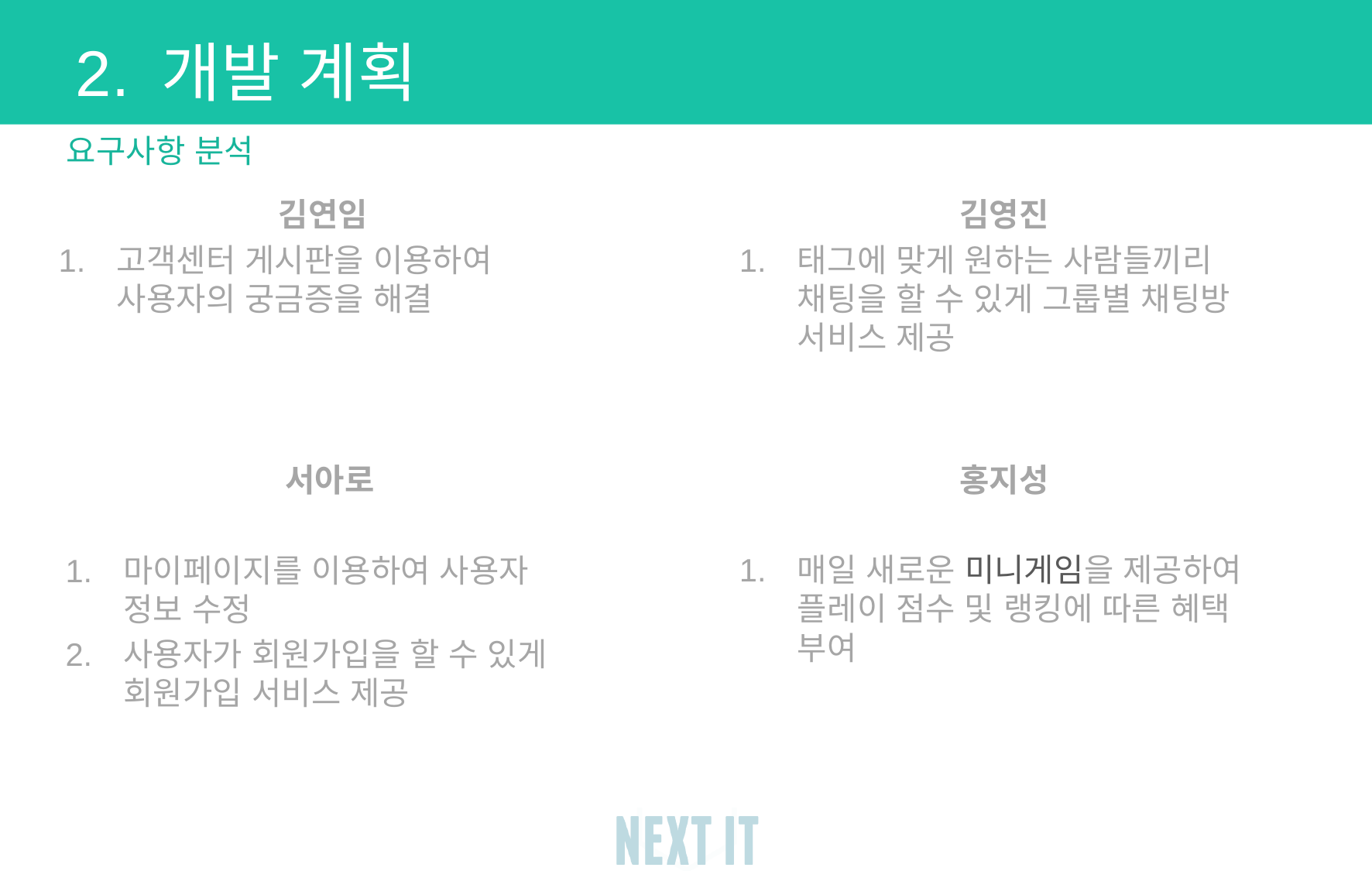

# 2. 개발 계획
요구사항 분석
김연임
고객센터 게시판을 이용하여 사용자의 궁금증을 해결
김영진
태그에 맞게 원하는 사람들끼리 채팅을 할 수 있게 그룹별 채팅방 서비스 제공
홍지성

매일 새로운 미니게임을 제공하여 플레이 점수 및 랭킹에 따른 혜택 부여
서아로

마이페이지를 이용하여 사용자 정보 수정
사용자가 회원가입을 할 수 있게 회원가입 서비스 제공